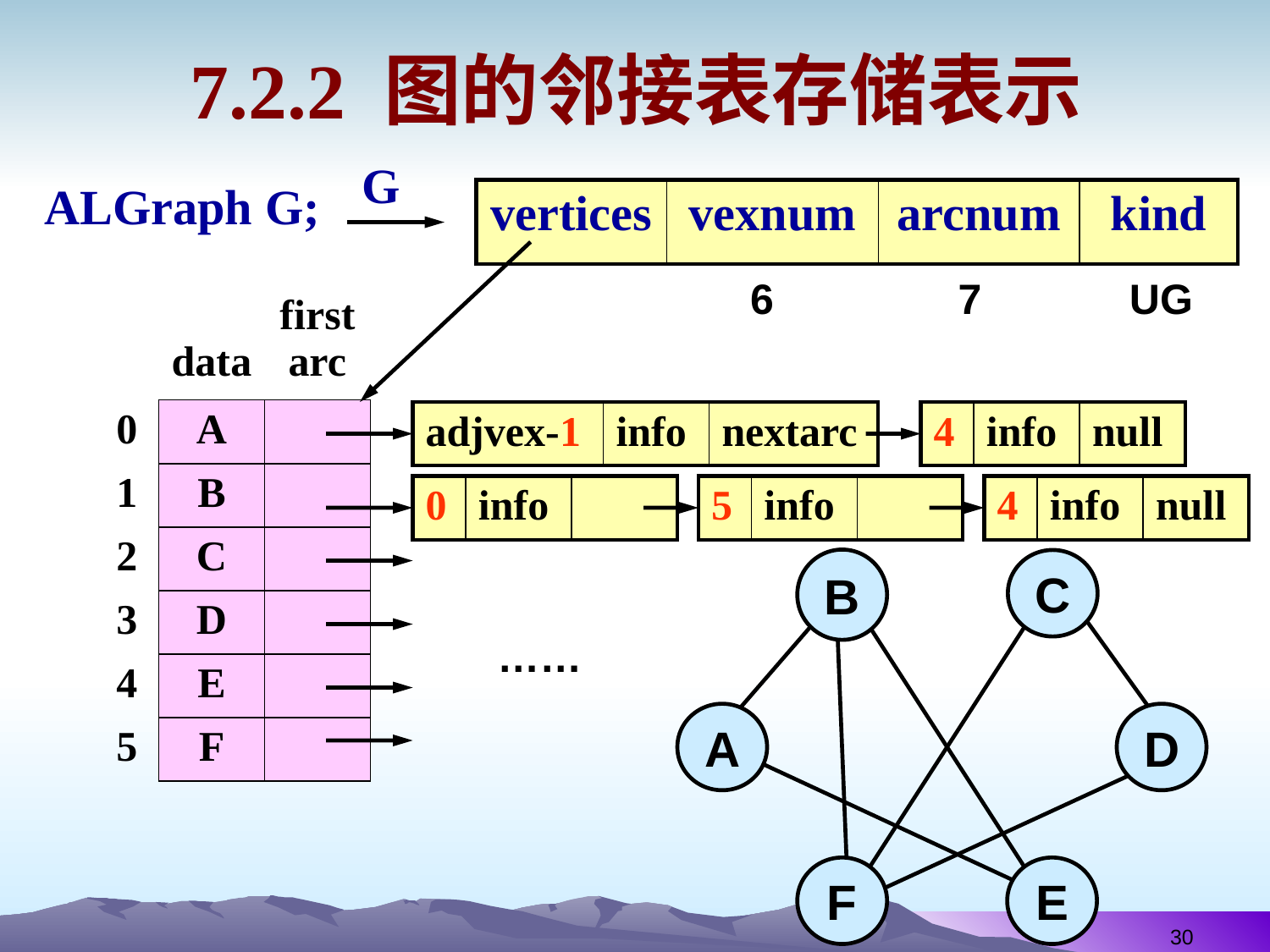

# 7.2.2 图的邻接表存储表示
G
ALGraph G;
| vertices | vexnum | arcnum | kind |
| --- | --- | --- | --- |

6
7
UG
|  | data | firstarc |
| --- | --- | --- |
| 0 | A |  |
| 1 | B |  |
| 2 | C |  |
| 3 | D |  |
| 4 | E |  |
| 5 | F |  |
| adjvex-1 | info | nextarc |
| --- | --- | --- |
| 4 | info | null |
| --- | --- | --- |

| 0 | info |  |
| --- | --- | --- |
| 5 | info |  |
| --- | --- | --- |
| 4 | info | null |
| --- | --- | --- |

B
C

A
D

F
E

……

30